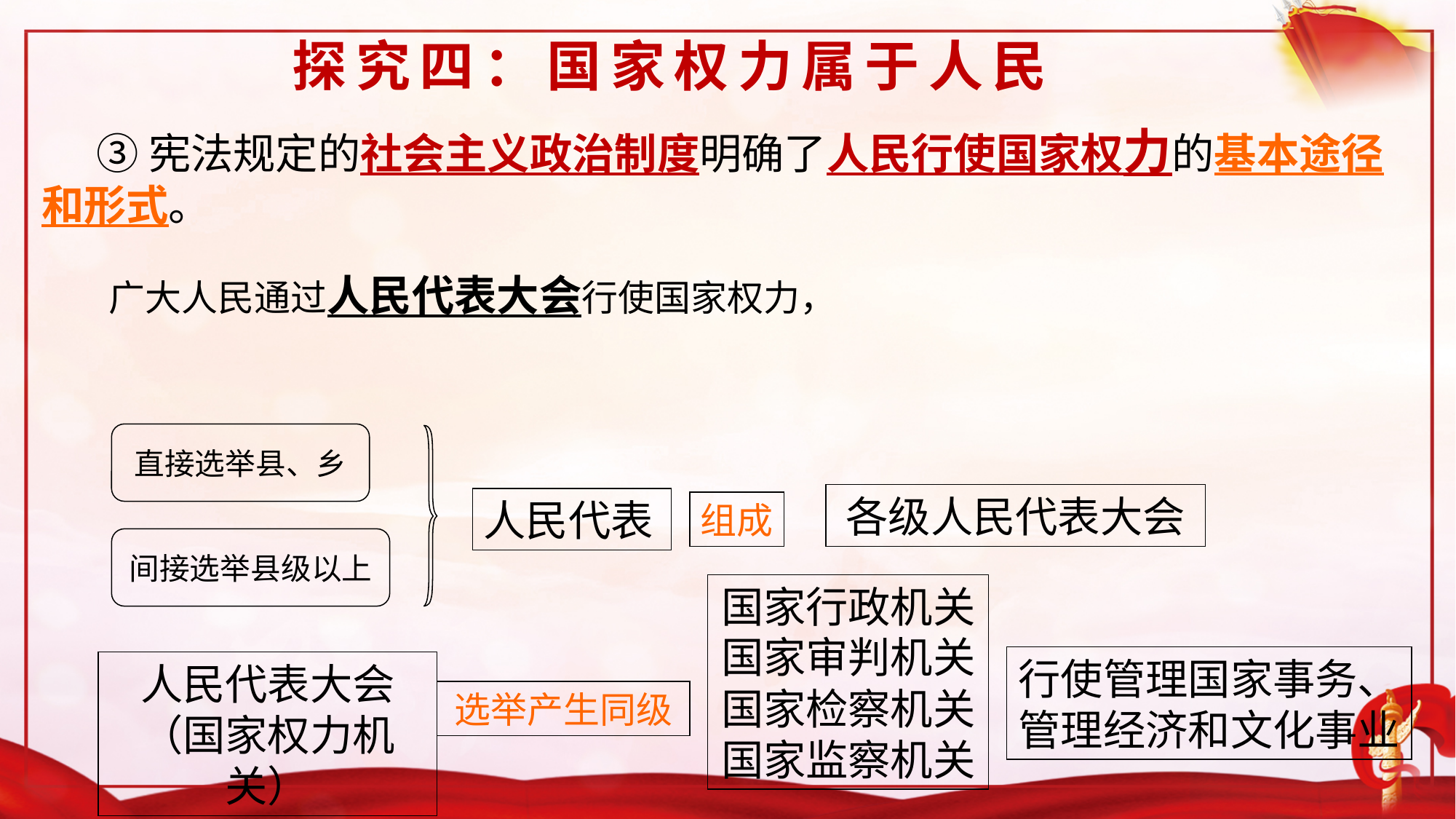

# 探究四：国家权力属于人民
③宪法规定的社会主义政治制度明确了人民行使国家权力的基本途径和形式。
广大人民通过人民代表大会行使国家权力，
直接选举县、乡

各级人民代表大会
人民代表
组成
间接选举县级以上
国家行政机关
国家审判机关
国家检察机关
国家监察机关
行使管理国家事务、管理经济和文化事业
人民代表大会
（国家权力机关）
选举产生同级